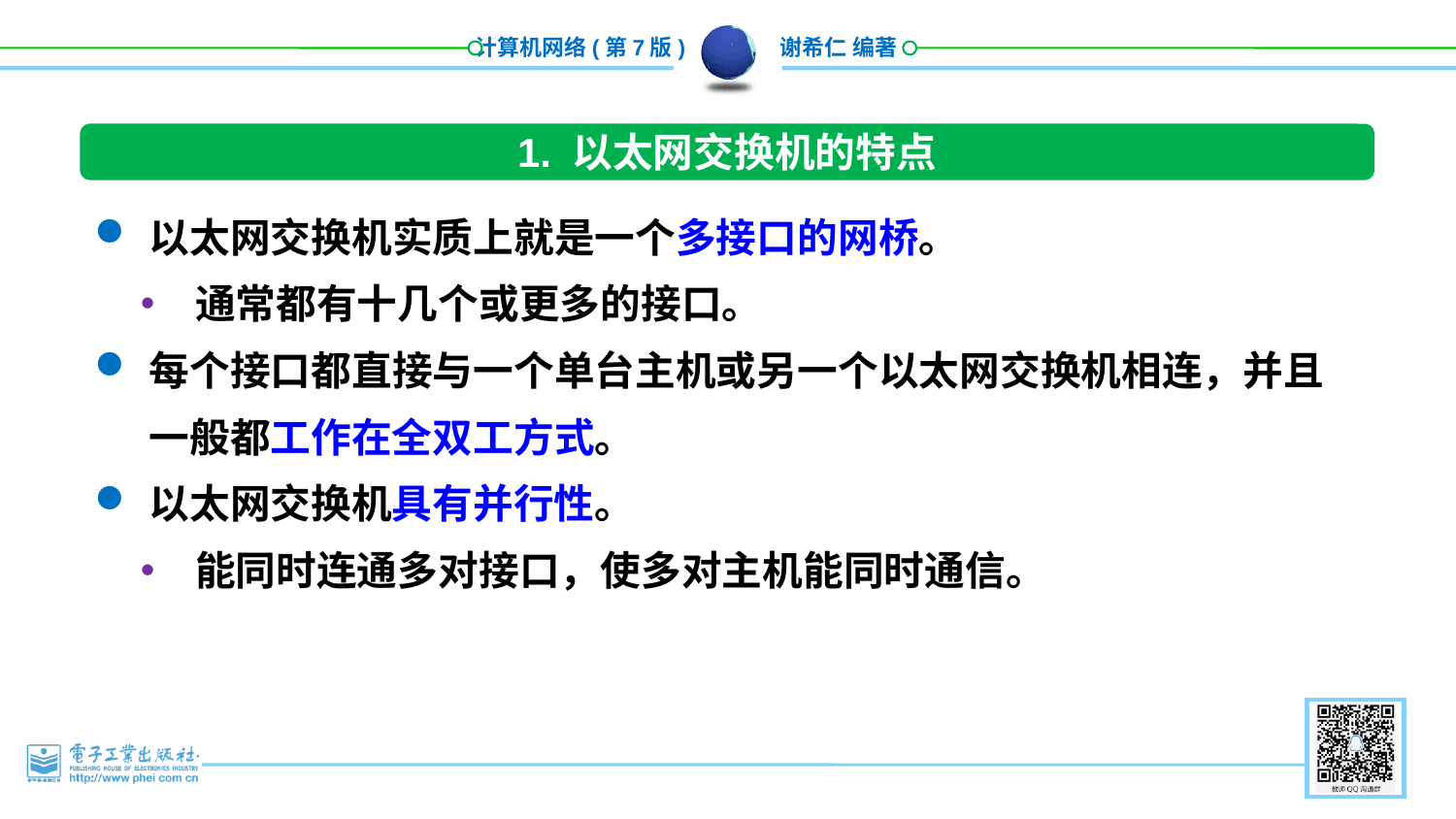

1. 以太网交换机的特点

以太网交换机实质上就是一个多接口的网桥。
通常都有十几个或更多的接口。
每个接口都直接与一个单台主机或另一个以太网交换机相连，并且一般都工作在全双工方式。
以太网交换机具有并行性。
能同时连通多对接口，使多对主机能同时通信。